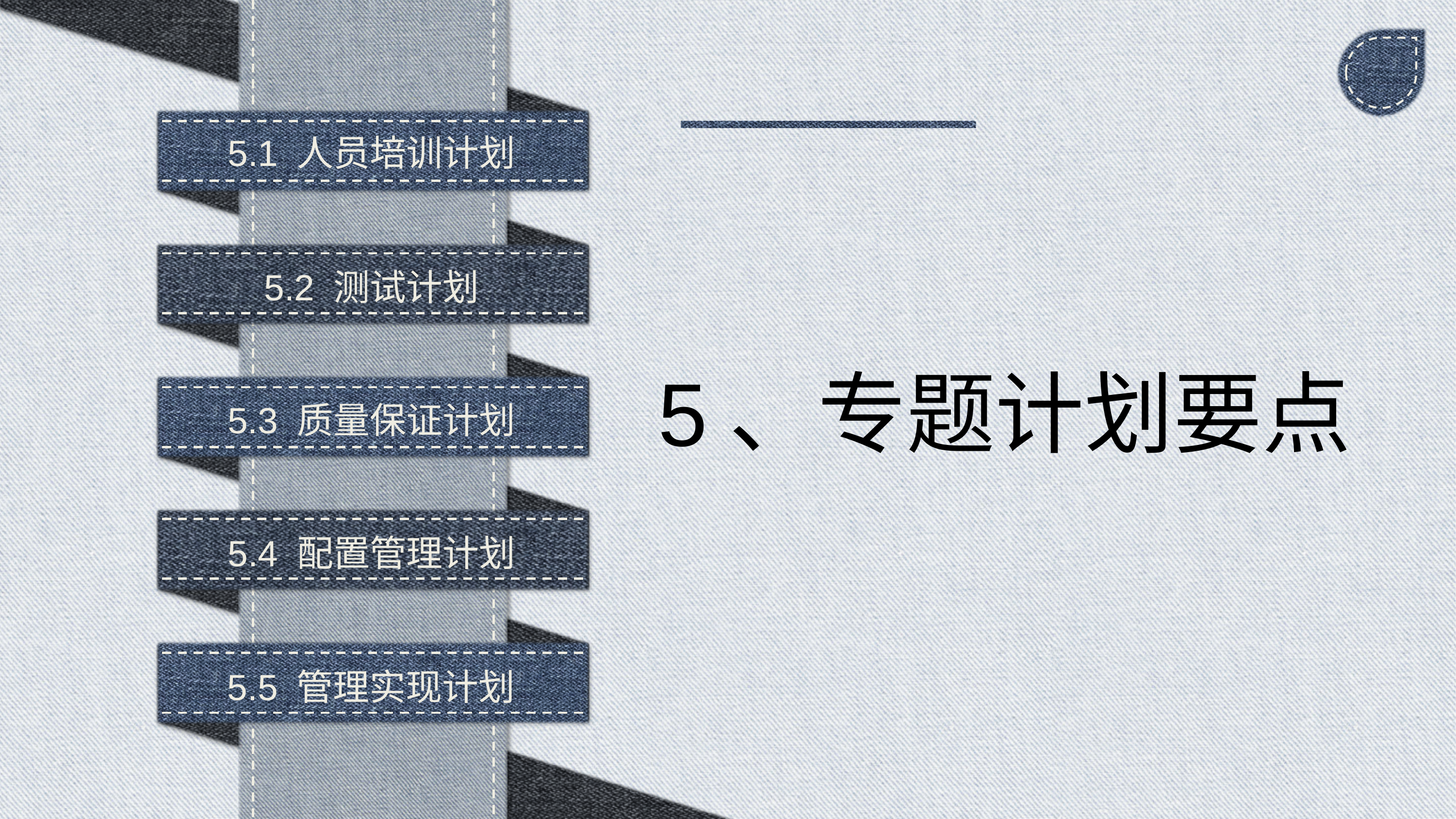

18
5.1 人员培训计划
5.2 测试计划
# 5、专题计划要点
5.3 质量保证计划
5.4 配置管理计划
5.5 管理实现计划